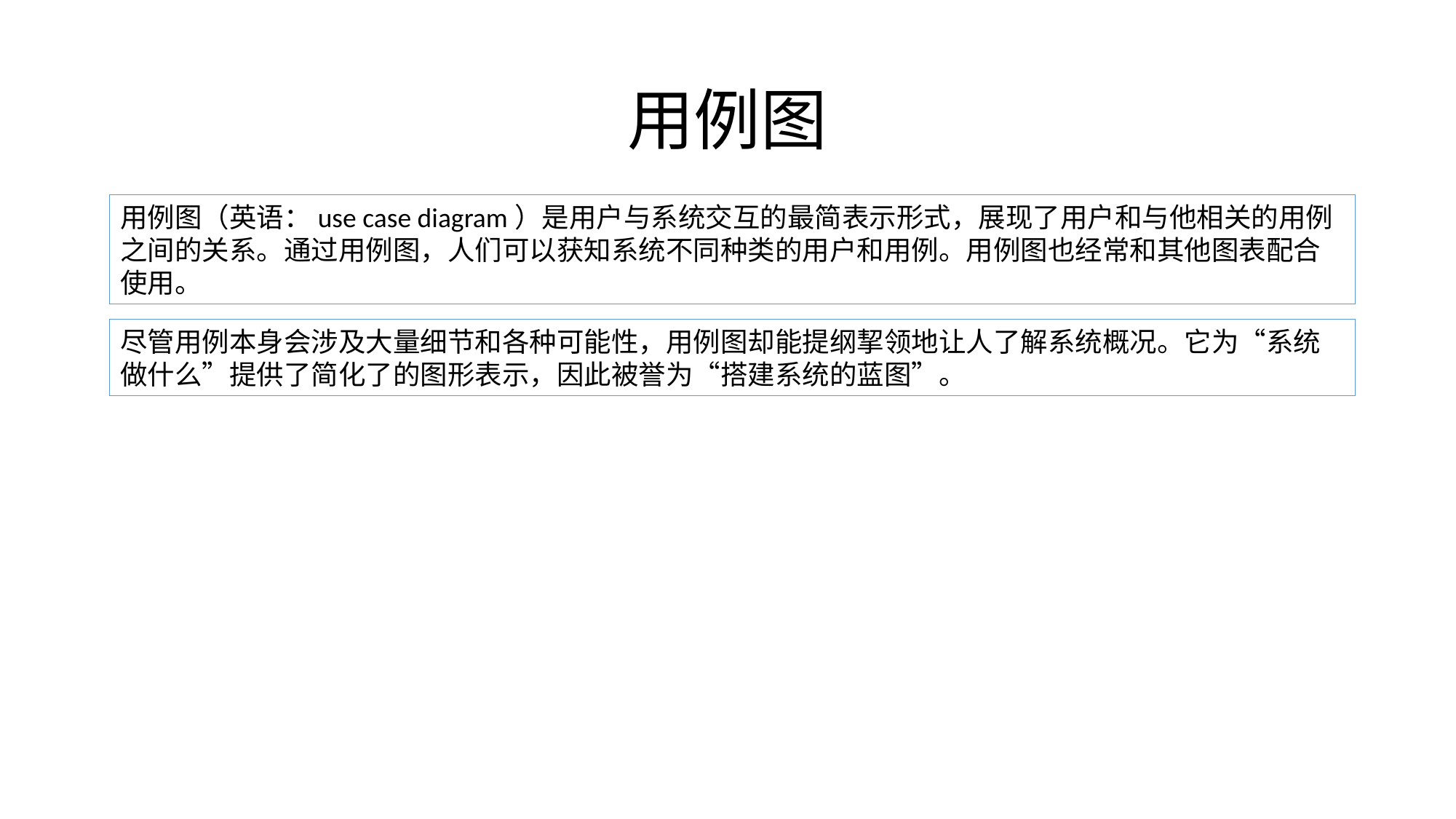

# 用例图
用例图（英语：use case diagram）是用户与系统交互的最简表示形式，展现了用户和与他相关的用例之间的关系。通过用例图，人们可以获知系统不同种类的用户和用例。用例图也经常和其他图表配合使用。
尽管用例本身会涉及大量细节和各种可能性，用例图却能提纲挈领地让人了解系统概况。它为“系统做什么”提供了简化了的图形表示，因此被誉为“搭建系统的蓝图”。